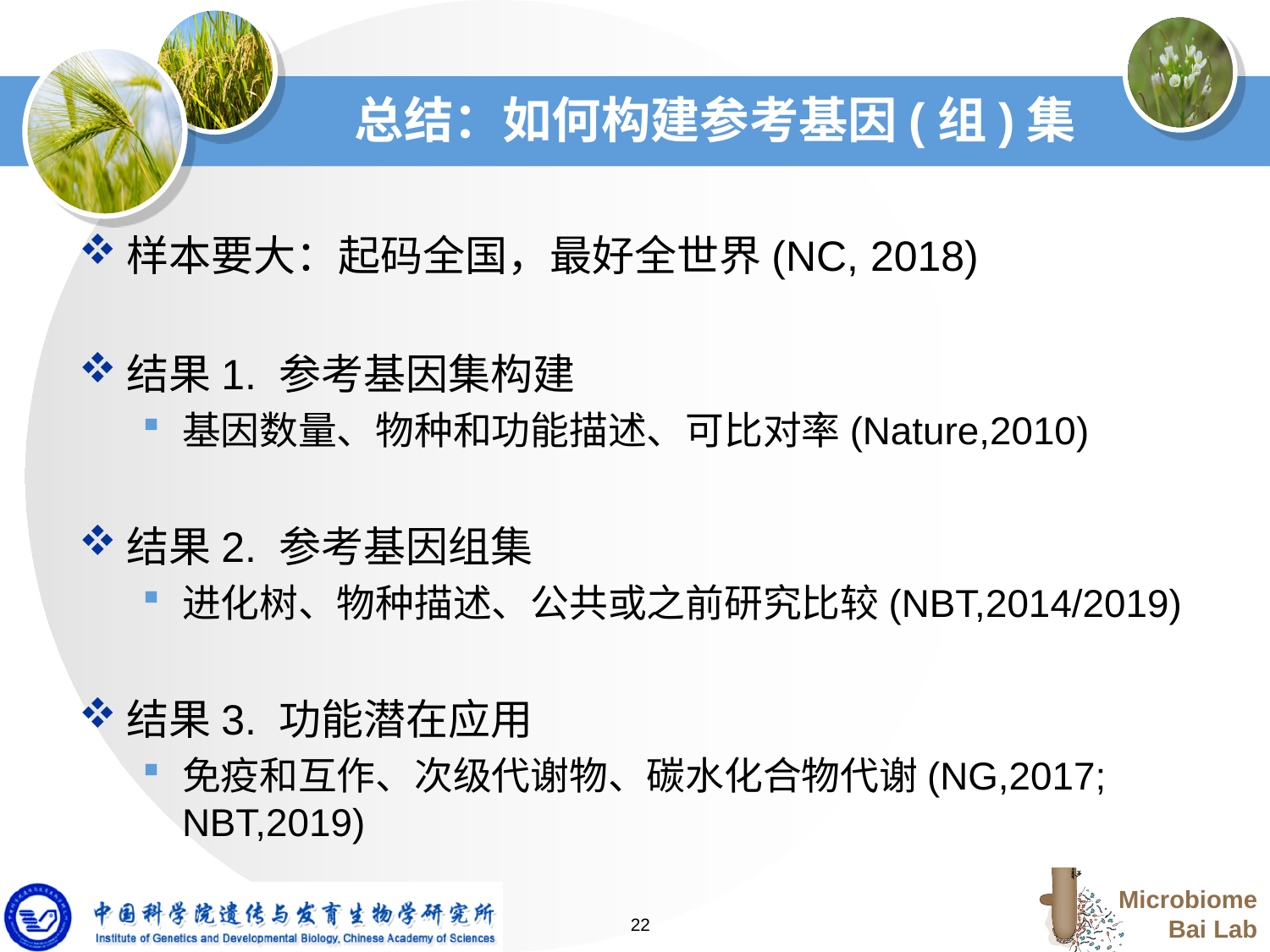

# 总结：如何构建参考基因(组)集
样本要大：起码全国，最好全世界(NC, 2018)

结果1. 参考基因集构建
基因数量、物种和功能描述、可比对率(Nature,2010)

结果2. 参考基因组集
进化树、物种描述、公共或之前研究比较(NBT,2014/2019)

结果3. 功能潜在应用
免疫和互作、次级代谢物、碳水化合物代谢(NG,2017; NBT,2019)
22